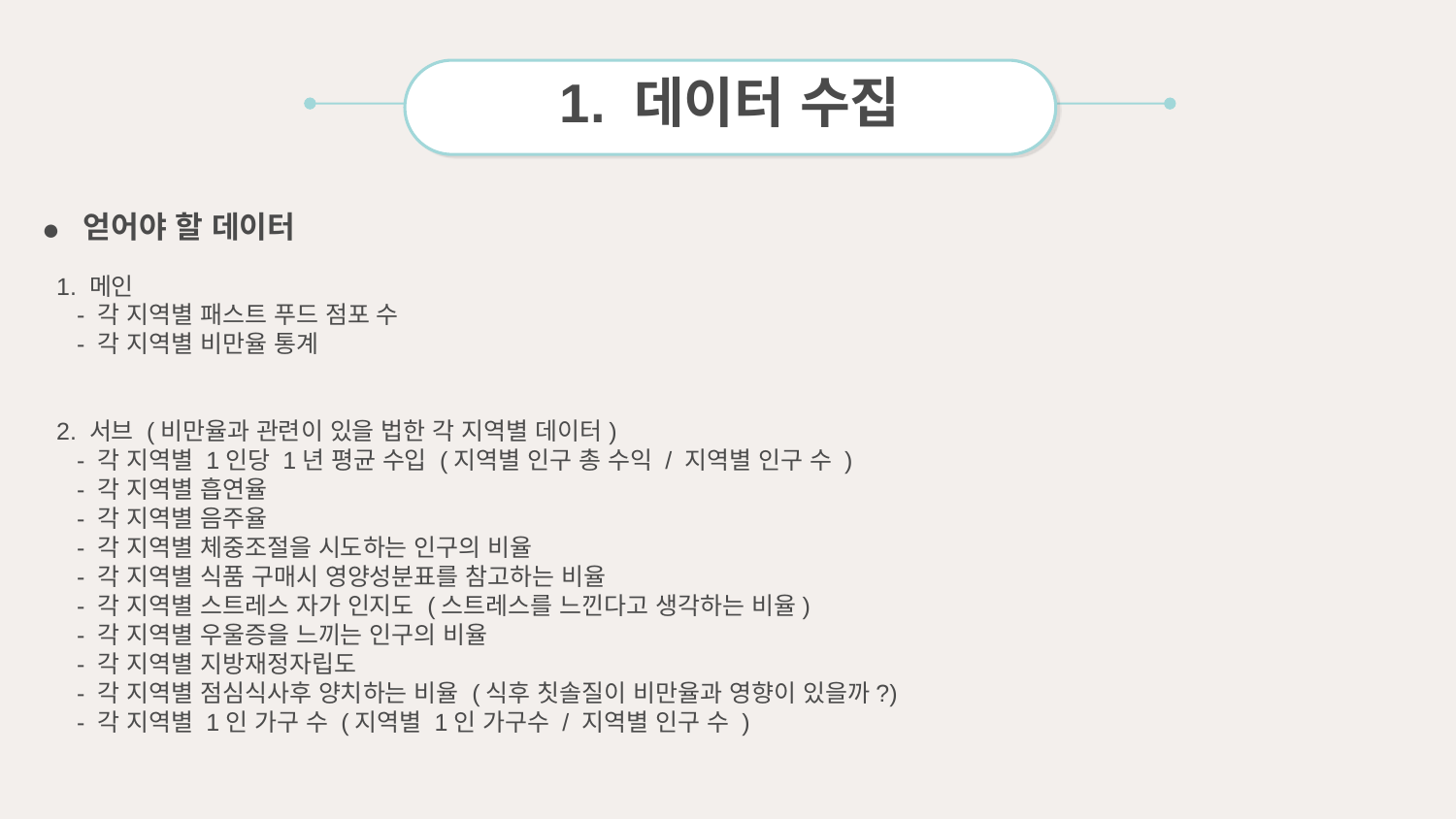

1. 데이터 수집

얻어야 할 데이터

  1. 메인
     - 각 지역별 패스트 푸드 점포 수
     - 각 지역별 비만율 통계

  2. 서브 (비만율과 관련이 있을 법한 각 지역별 데이터)
     - 각 지역별 1인당 1년 평균 수입 (지역별 인구 총 수익 / 지역별 인구 수 )
     - 각 지역별 흡연율
     - 각 지역별 음주율
     - 각 지역별 체중조절을 시도하는 인구의 비율
     - 각 지역별 식품 구매시 영양성분표를 참고하는 비율
     - 각 지역별 스트레스 자가 인지도 (스트레스를 느낀다고 생각하는 비율)
     - 각 지역별 우울증을 느끼는 인구의 비율
     - 각 지역별 지방재정자립도
     - 각 지역별 점심식사후 양치하는 비율 (식후 칫솔질이 비만율과 영향이 있을까?)
     - 각 지역별 1인 가구 수 (지역별 1인 가구수 / 지역별 인구 수 )